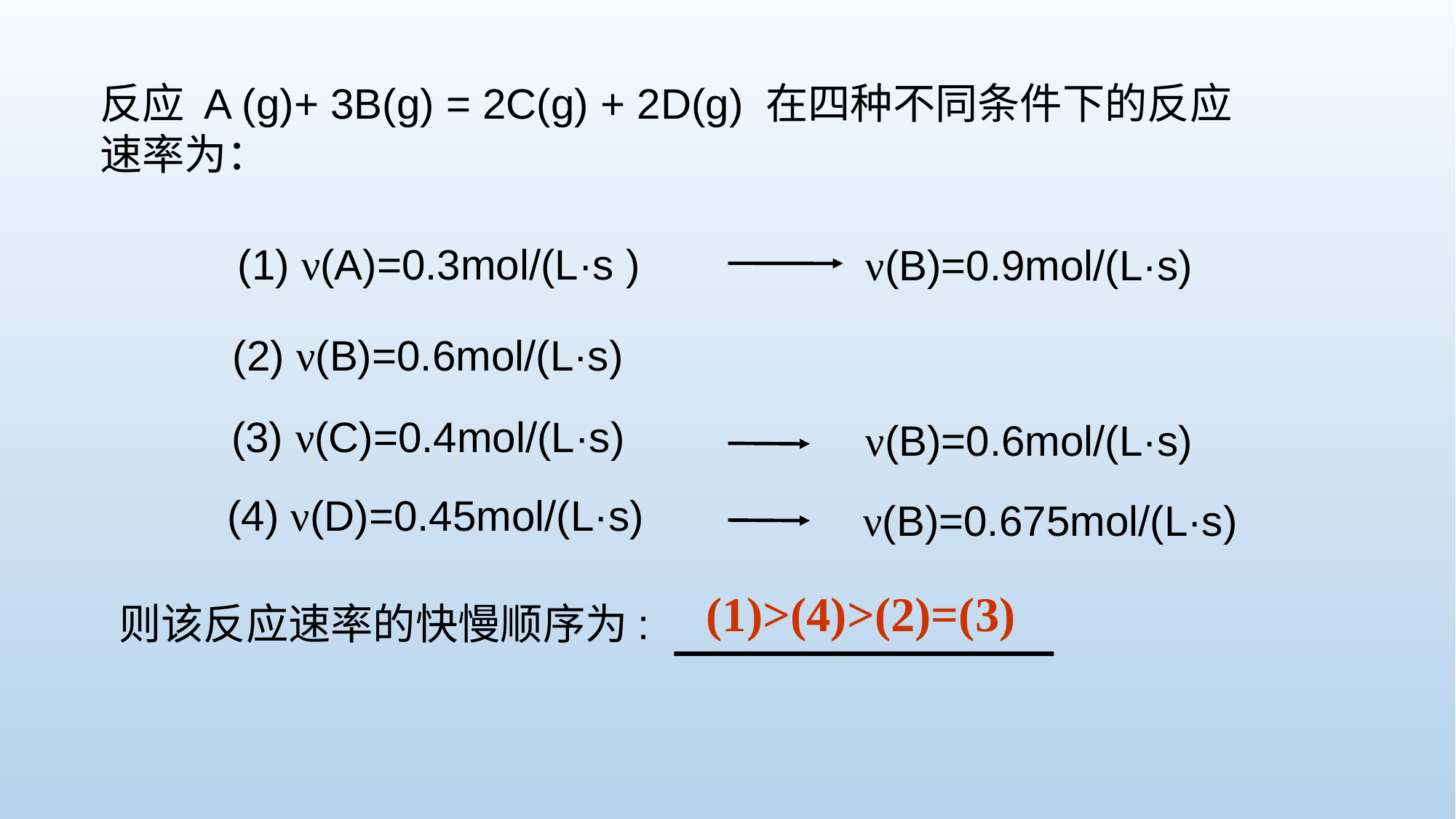

反应 A (g)+ 3B(g) = 2C(g) + 2D(g) 在四种不同条件下的反应速率为：
(1) ν(A)=0.3mol/(L·s )
 ν(B)=0.9mol/(L·s)
(2) ν(B)=0.6mol/(L·s)
(3) ν(C)=0.4mol/(L·s)
 ν(B)=0.6mol/(L·s)
(4) ν(D)=0.45mol/(L·s)
 ν(B)=0.675mol/(L·s)

则该反应速率的快慢顺序为:
(1)>(4)>(2)=(3)